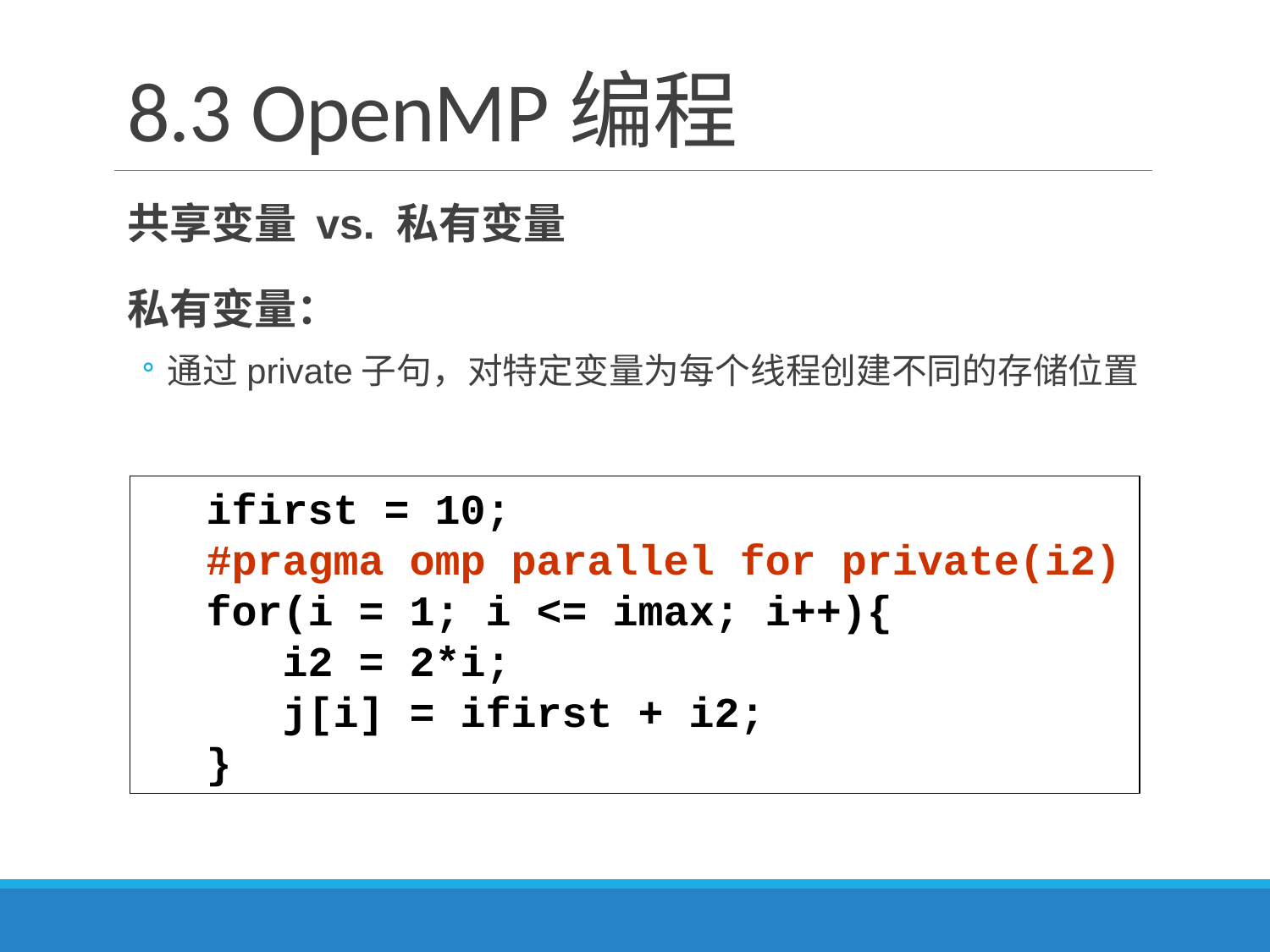

# 8.3 OpenMP编程
共享变量 vs. 私有变量
私有变量：
通过private子句，对特定变量为每个线程创建不同的存储位置

ifirst = 10;
#pragma omp parallel for private(i2)
for(i = 1; i <= imax; i++){
   i2 = 2*i;
   j[i] = ifirst + i2;
}
60